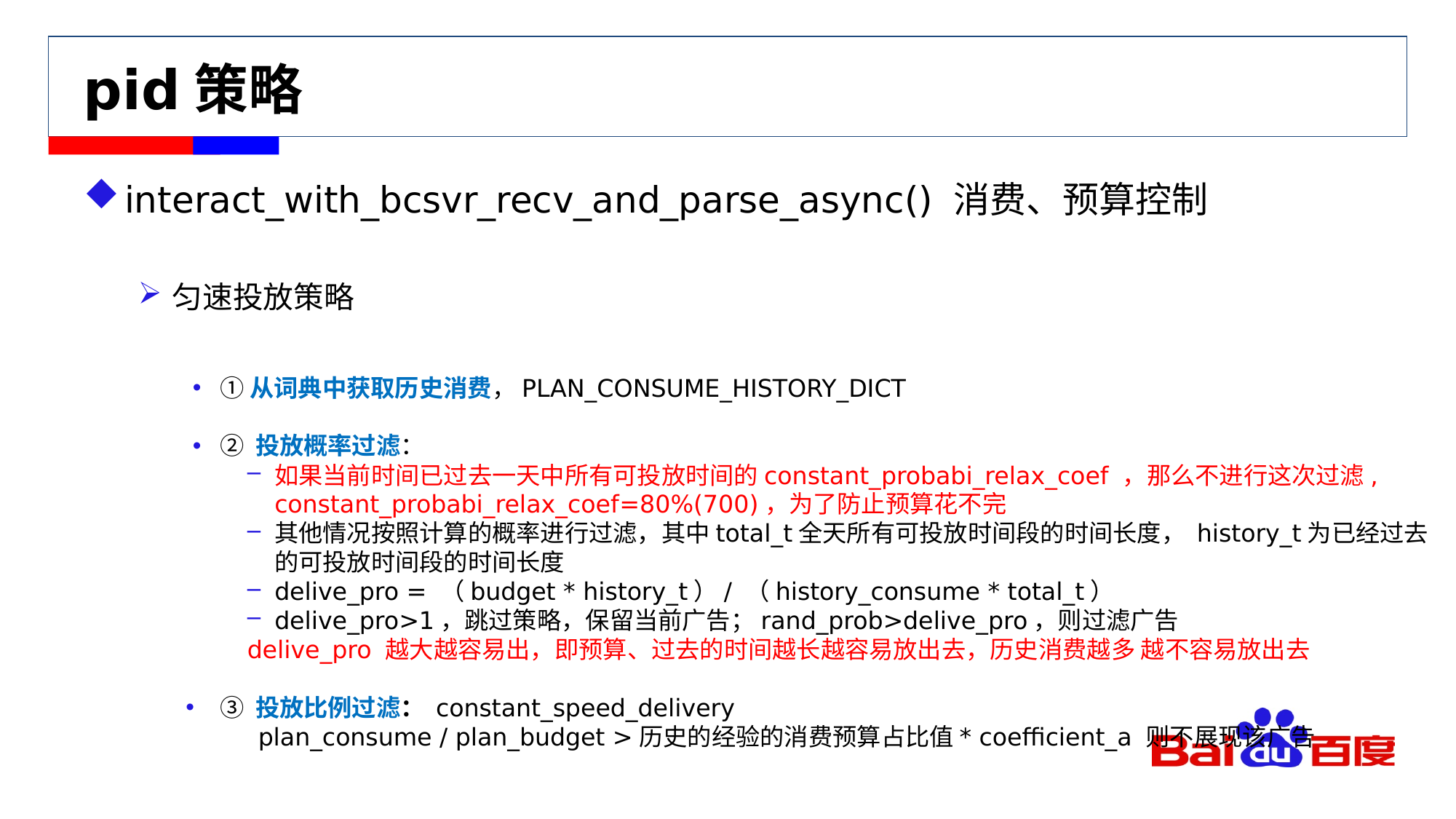

# pid策略
interact_with_bcsvr_recv_and_parse_async() 消费、预算控制

匀速投放策略

①从词典中获取历史消费，PLAN_CONSUME_HISTORY_DICT

② 投放概率过滤：
如果当前时间已过去一天中所有可投放时间的constant_probabi_relax_coef ，那么不进行这次过滤, constant_probabi_relax_coef=80%(700)，为了防止预算花不完
其他情况按照计算的概率进行过滤，其中total_t全天所有可投放时间段的时间长度， history_t为已经过去的可投放时间段的时间长度
delive_pro = （budget * history_t）/ （history_consume * total_t）
delive_pro>1，跳过策略，保留当前广告；rand_prob>delive_pro，则过滤广告
delive_pro 越大越容易出，即预算、过去的时间越长越容易放出去，历史消费越多 越不容易放出去

③ 投放比例过滤： constant_speed_delivery
     plan_consume / plan_budget >历史的经验的消费预算占比值* coefficient_a 则不展现该广告